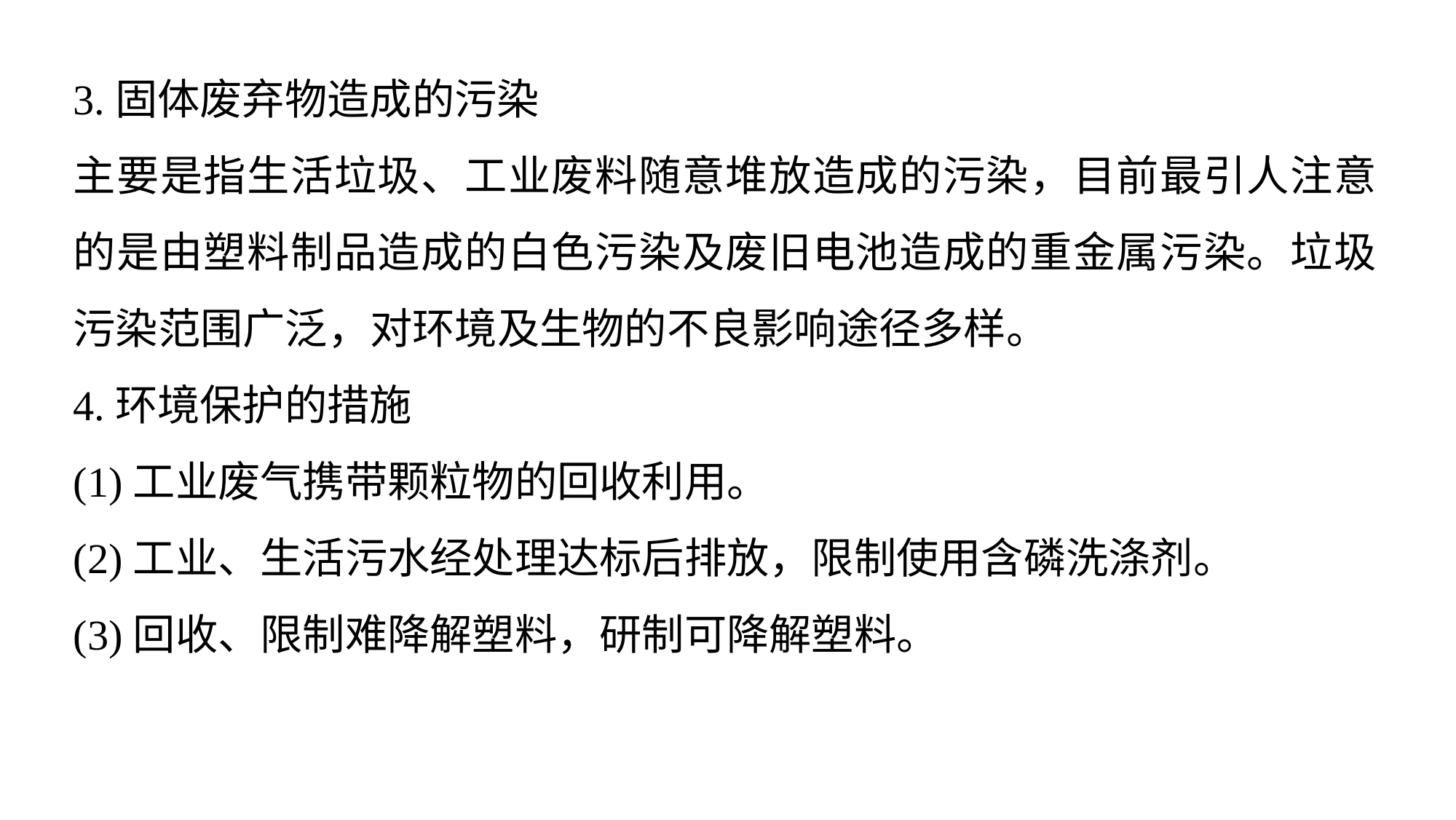

3.固体废弃物造成的污染
主要是指生活垃圾、工业废料随意堆放造成的污染，目前最引人注意的是由塑料制品造成的白色污染及废旧电池造成的重金属污染。垃圾污染范围广泛，对环境及生物的不良影响途径多样。
4.环境保护的措施
(1)工业废气携带颗粒物的回收利用。
(2)工业、生活污水经处理达标后排放，限制使用含磷洗涤剂。
(3)回收、限制难降解塑料，研制可降解塑料。